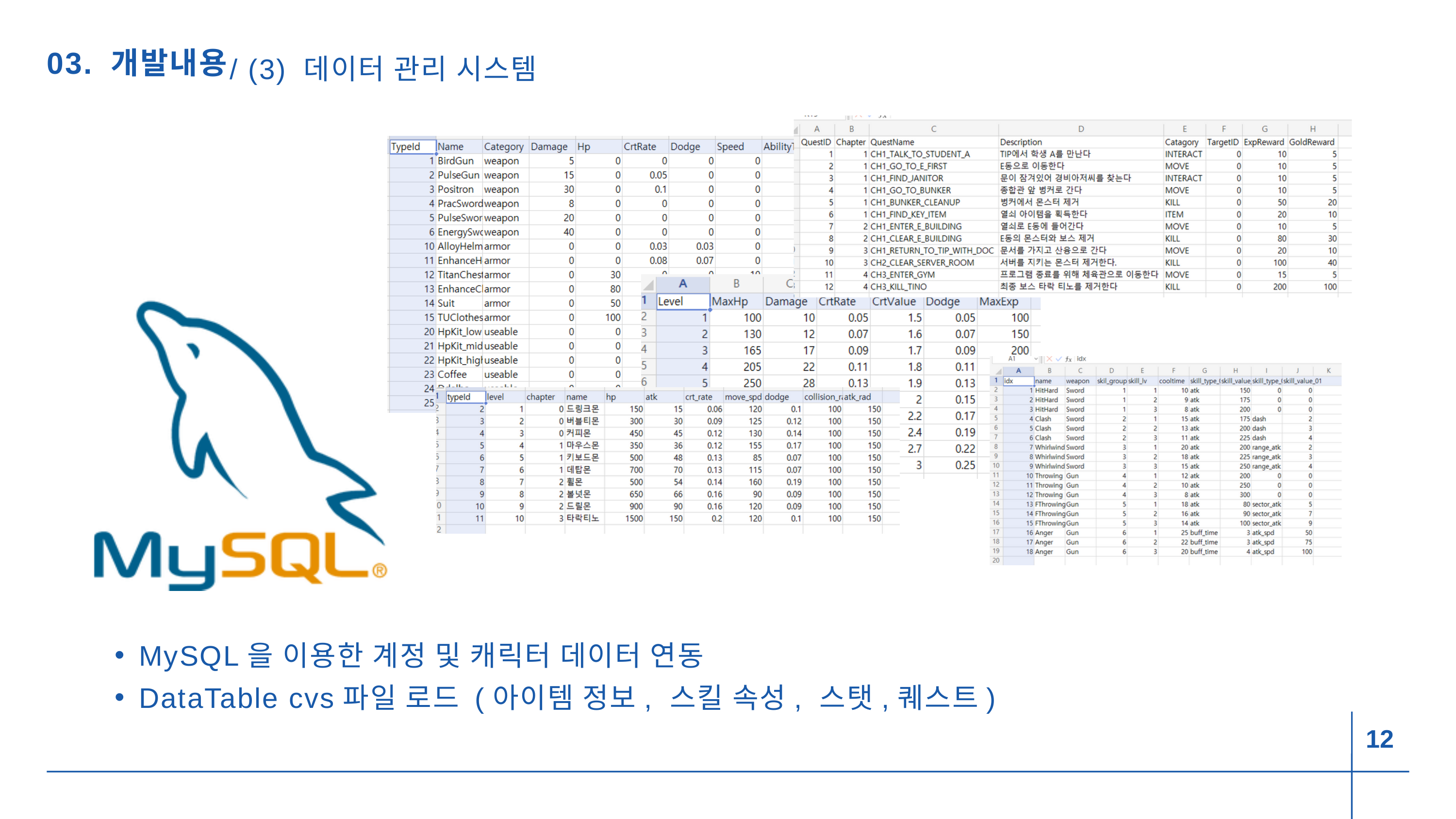

/ (3) 데이터 관리 시스템
03. 개발내용

MySQL을 이용한 계정 및 캐릭터 데이터 연동
DataTable cvs파일 로드 (아이템 정보, 스킬 속성, 스탯,퀘스트)

12